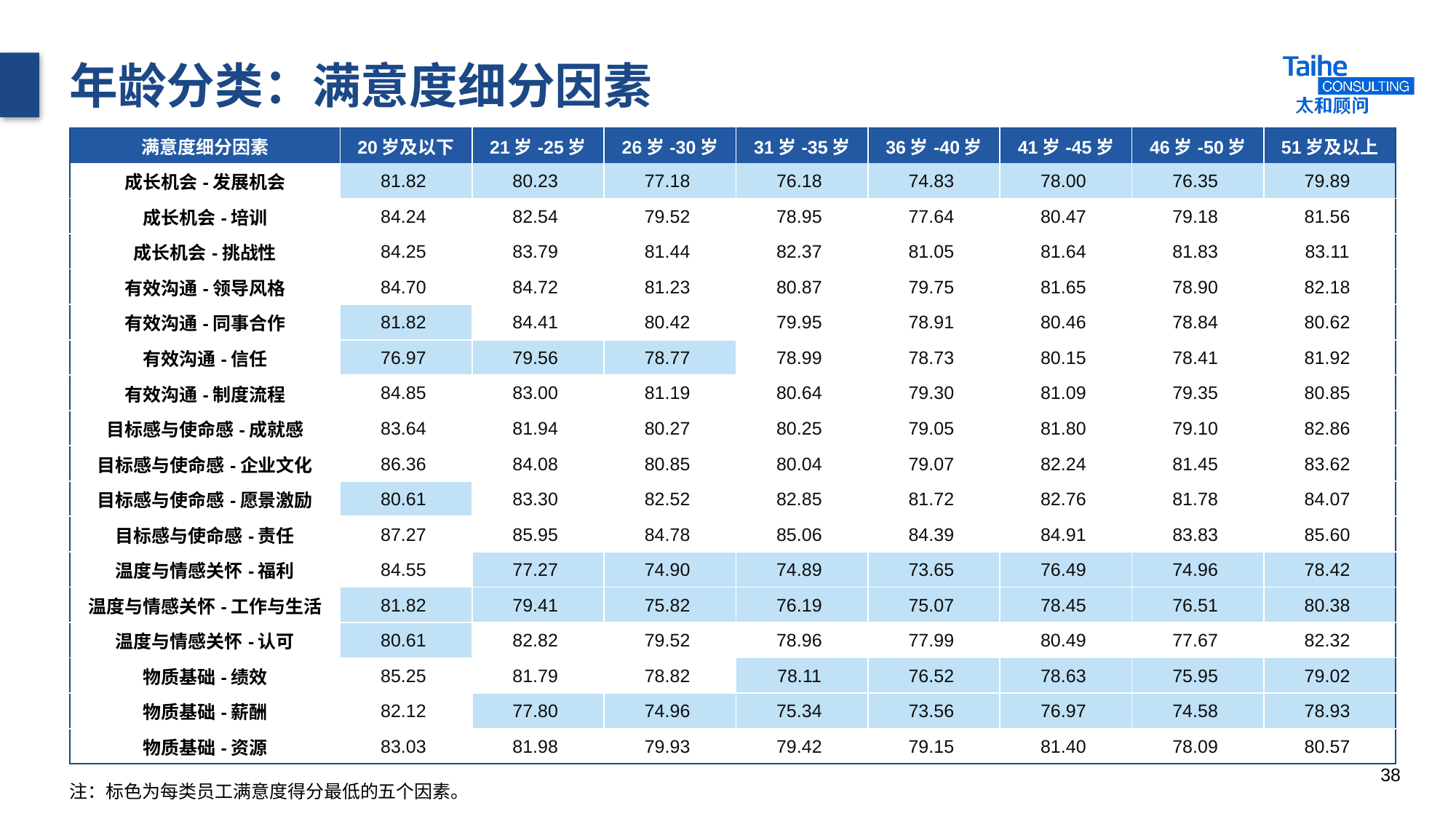

# 年龄分类：满意度细分因素
| 满意度细分因素 | 20岁及以下 | 21岁-25岁 | 26岁-30岁 | 31岁-35岁 | 36岁-40岁 | 41岁-45岁 | 46岁-50岁 | 51岁及以上 |
| --- | --- | --- | --- | --- | --- | --- | --- | --- |
| 成长机会-发展机会 | 81.82 | 80.23 | 77.18 | 76.18 | 74.83 | 78.00 | 76.35 | 79.89 |
| 成长机会-培训 | 84.24 | 82.54 | 79.52 | 78.95 | 77.64 | 80.47 | 79.18 | 81.56 |
| 成长机会-挑战性 | 84.25 | 83.79 | 81.44 | 82.37 | 81.05 | 81.64 | 81.83 | 83.11 |
| 有效沟通-领导风格 | 84.70 | 84.72 | 81.23 | 80.87 | 79.75 | 81.65 | 78.90 | 82.18 |
| 有效沟通-同事合作 | 81.82 | 84.41 | 80.42 | 79.95 | 78.91 | 80.46 | 78.84 | 80.62 |
| 有效沟通-信任 | 76.97 | 79.56 | 78.77 | 78.99 | 78.73 | 80.15 | 78.41 | 81.92 |
| 有效沟通-制度流程 | 84.85 | 83.00 | 81.19 | 80.64 | 79.30 | 81.09 | 79.35 | 80.85 |
| 目标感与使命感-成就感 | 83.64 | 81.94 | 80.27 | 80.25 | 79.05 | 81.80 | 79.10 | 82.86 |
| 目标感与使命感-企业文化 | 86.36 | 84.08 | 80.85 | 80.04 | 79.07 | 82.24 | 81.45 | 83.62 |
| 目标感与使命感-愿景激励 | 80.61 | 83.30 | 82.52 | 82.85 | 81.72 | 82.76 | 81.78 | 84.07 |
| 目标感与使命感-责任 | 87.27 | 85.95 | 84.78 | 85.06 | 84.39 | 84.91 | 83.83 | 85.60 |
| 温度与情感关怀-福利 | 84.55 | 77.27 | 74.90 | 74.89 | 73.65 | 76.49 | 74.96 | 78.42 |
| 温度与情感关怀-工作与生活 | 81.82 | 79.41 | 75.82 | 76.19 | 75.07 | 78.45 | 76.51 | 80.38 |
| 温度与情感关怀-认可 | 80.61 | 82.82 | 79.52 | 78.96 | 77.99 | 80.49 | 77.67 | 82.32 |
| 物质基础-绩效 | 85.25 | 81.79 | 78.82 | 78.11 | 76.52 | 78.63 | 75.95 | 79.02 |
| 物质基础-薪酬 | 82.12 | 77.80 | 74.96 | 75.34 | 73.56 | 76.97 | 74.58 | 78.93 |
| 物质基础-资源 | 83.03 | 81.98 | 79.93 | 79.42 | 79.15 | 81.40 | 78.09 | 80.57 |
38
注：标色为每类员工满意度得分最低的五个因素。